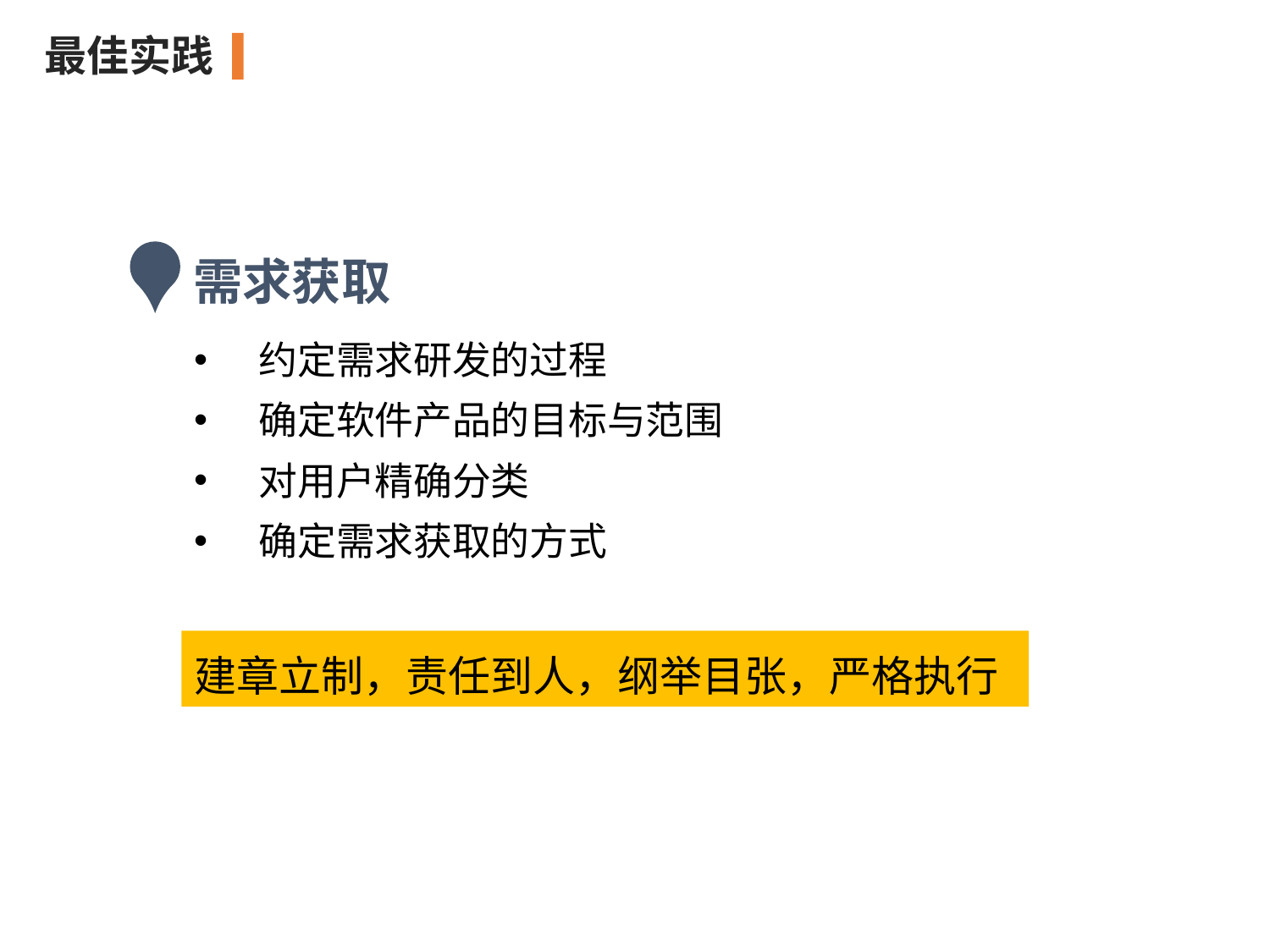

最佳实践

需求获取
约定需求研发的过程
确定软件产品的目标与范围
对用户精确分类
确定需求获取的方式
建章立制，责任到人，纲举目张，严格执行